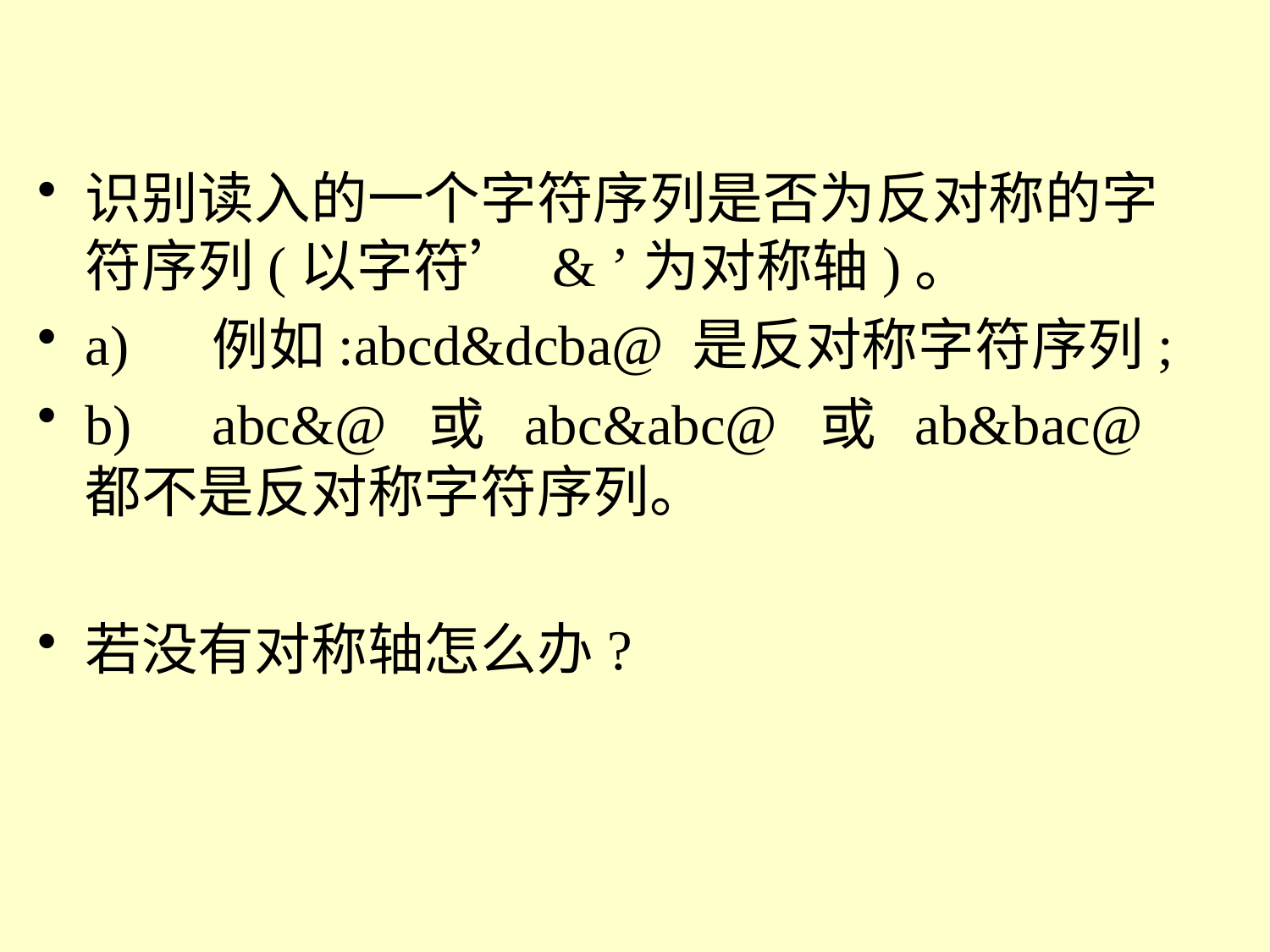

识别读入的一个字符序列是否为反对称的字符序列(以字符’ & ’为对称轴)。
a)	例如:abcd&dcba@ 是反对称字符序列;
b)	abc&@  或  abc&abc@  或  ab&bac@都不是反对称字符序列。

若没有对称轴怎么办?